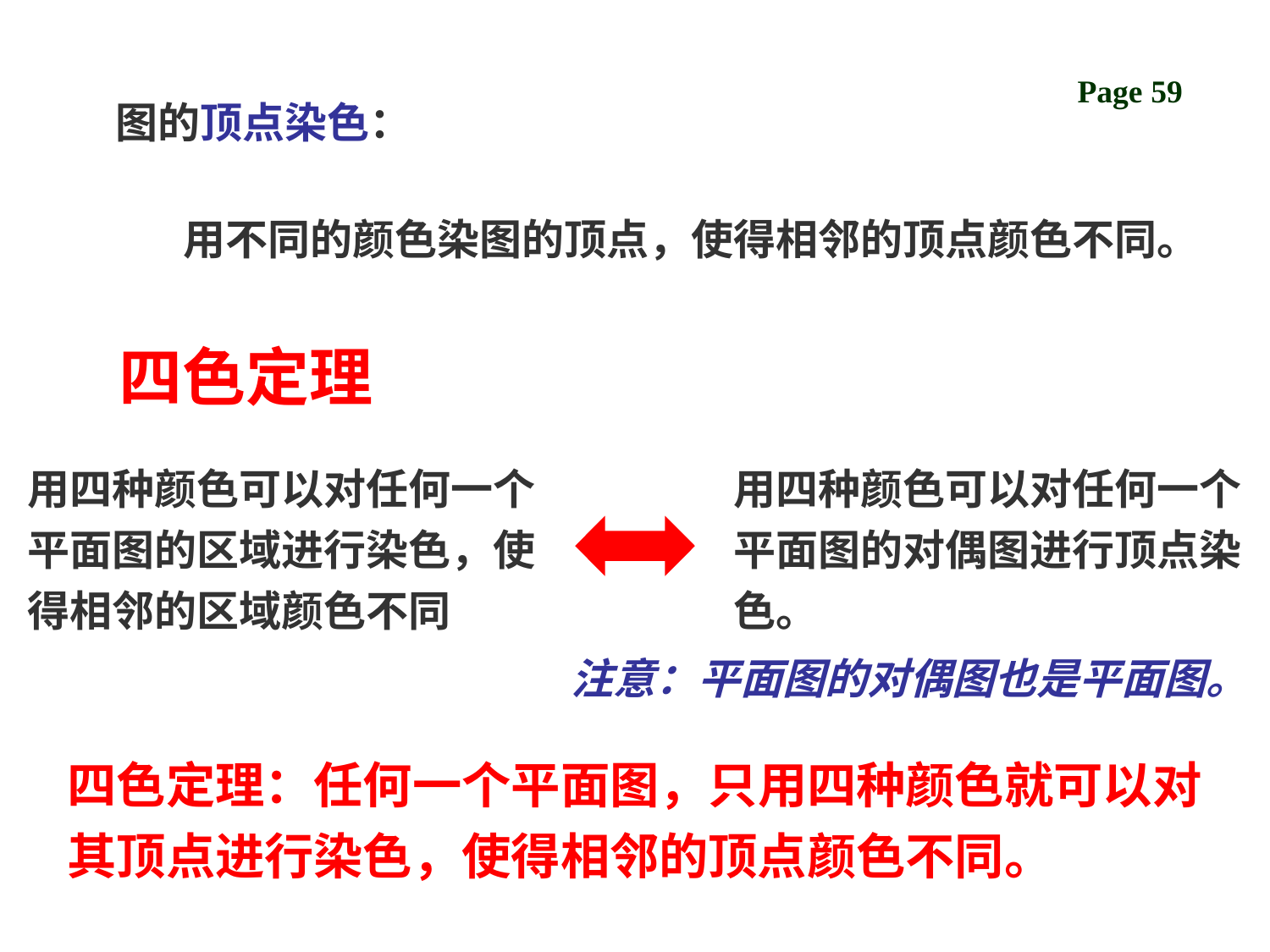

图的顶点染色：
用不同的颜色染图的顶点，使得相邻的顶点颜色不同。
四色定理
用四种颜色可以对任何一个平面图的区域进行染色，使得相邻的区域颜色不同
用四种颜色可以对任何一个平面图的对偶图进行顶点染色。

注意：平面图的对偶图也是平面图。
四色定理：任何一个平面图，只用四种颜色就可以对其顶点进行染色，使得相邻的顶点颜色不同。